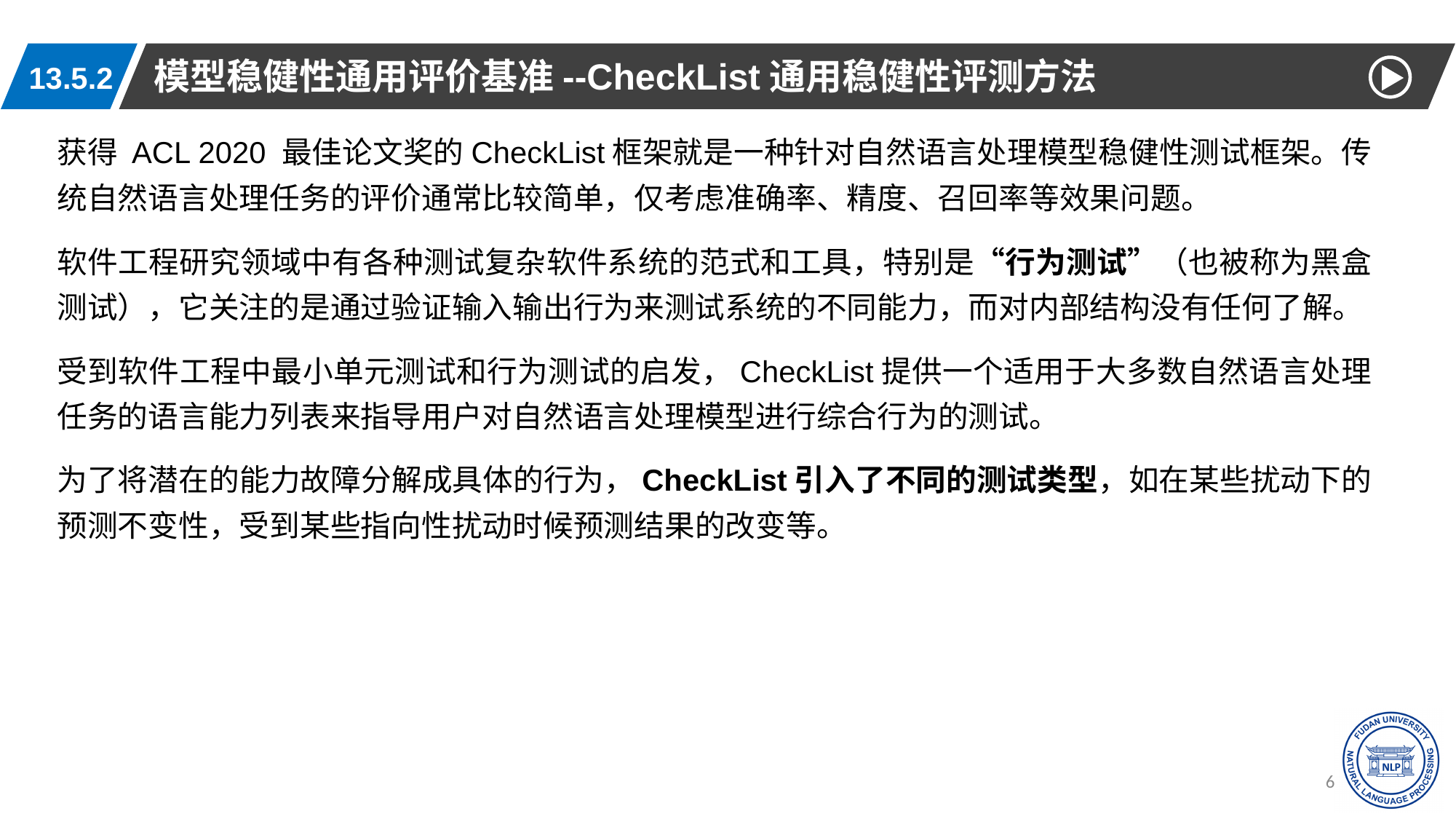

模型稳健性通用评价基准--CheckList通用稳健性评测方法
13.5.2

获得 ACL 2020 最佳论文奖的CheckList框架就是一种针对自然语言处理模型稳健性测试框架。传统自然语言处理任务的评价通常比较简单，仅考虑准确率、精度、召回率等效果问题。
软件工程研究领域中有各种测试复杂软件系统的范式和工具，特别是“行为测试”（也被称为黑盒测试），它关注的是通过验证输入输出行为来测试系统的不同能力，而对内部结构没有任何了解。
受到软件工程中最小单元测试和行为测试的启发，CheckList提供一个适用于大多数自然语言处理任务的语言能力列表来指导用户对自然语言处理模型进行综合行为的测试。
为了将潜在的能力故障分解成具体的行为，CheckList引入了不同的测试类型，如在某些扰动下的预测不变性，受到某些指向性扰动时候预测结果的改变等。
63